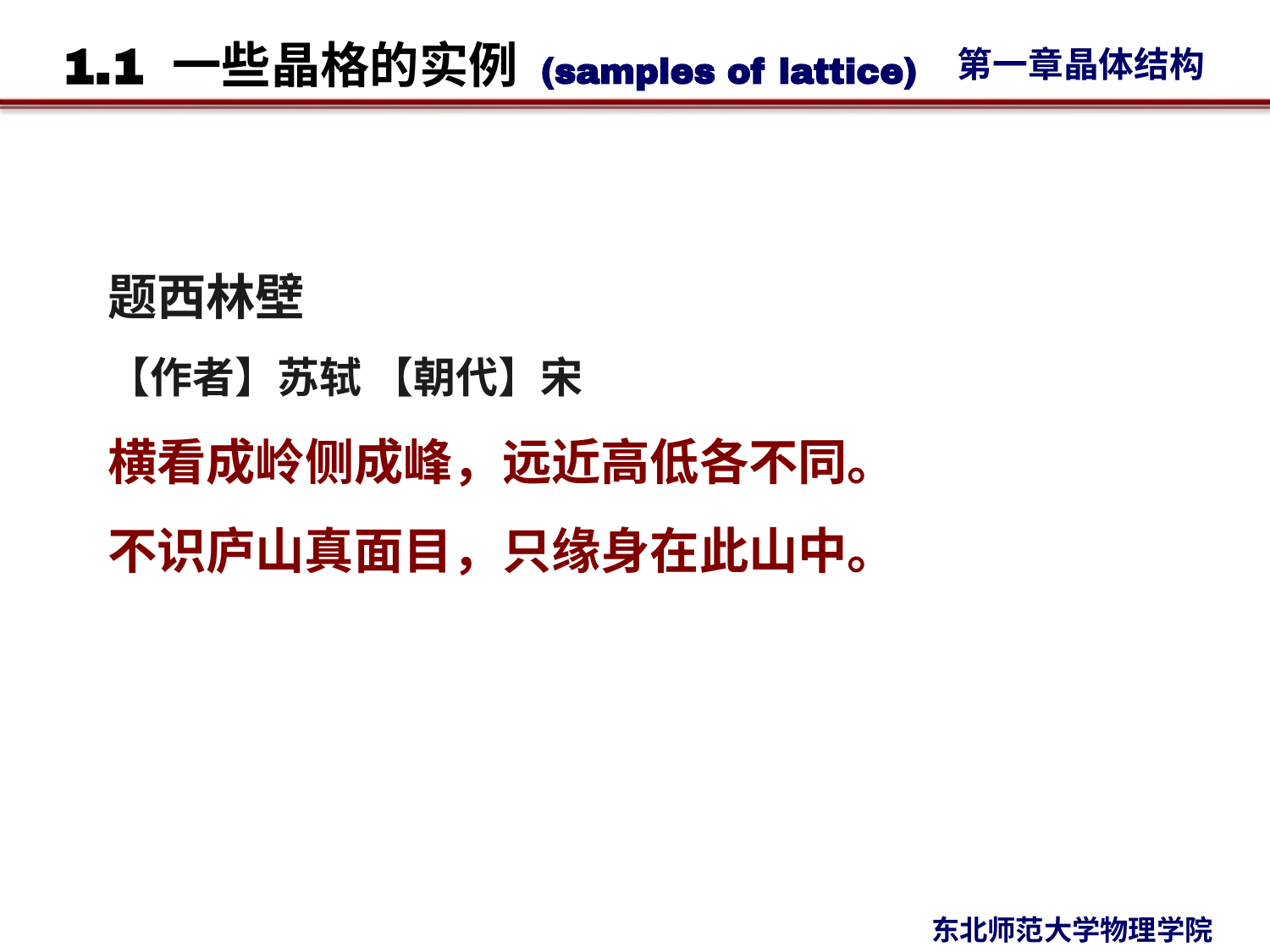

题西林壁
【作者】苏轼 【朝代】宋
横看成岭侧成峰，远近高低各不同。
不识庐山真面目，只缘身在此山中。